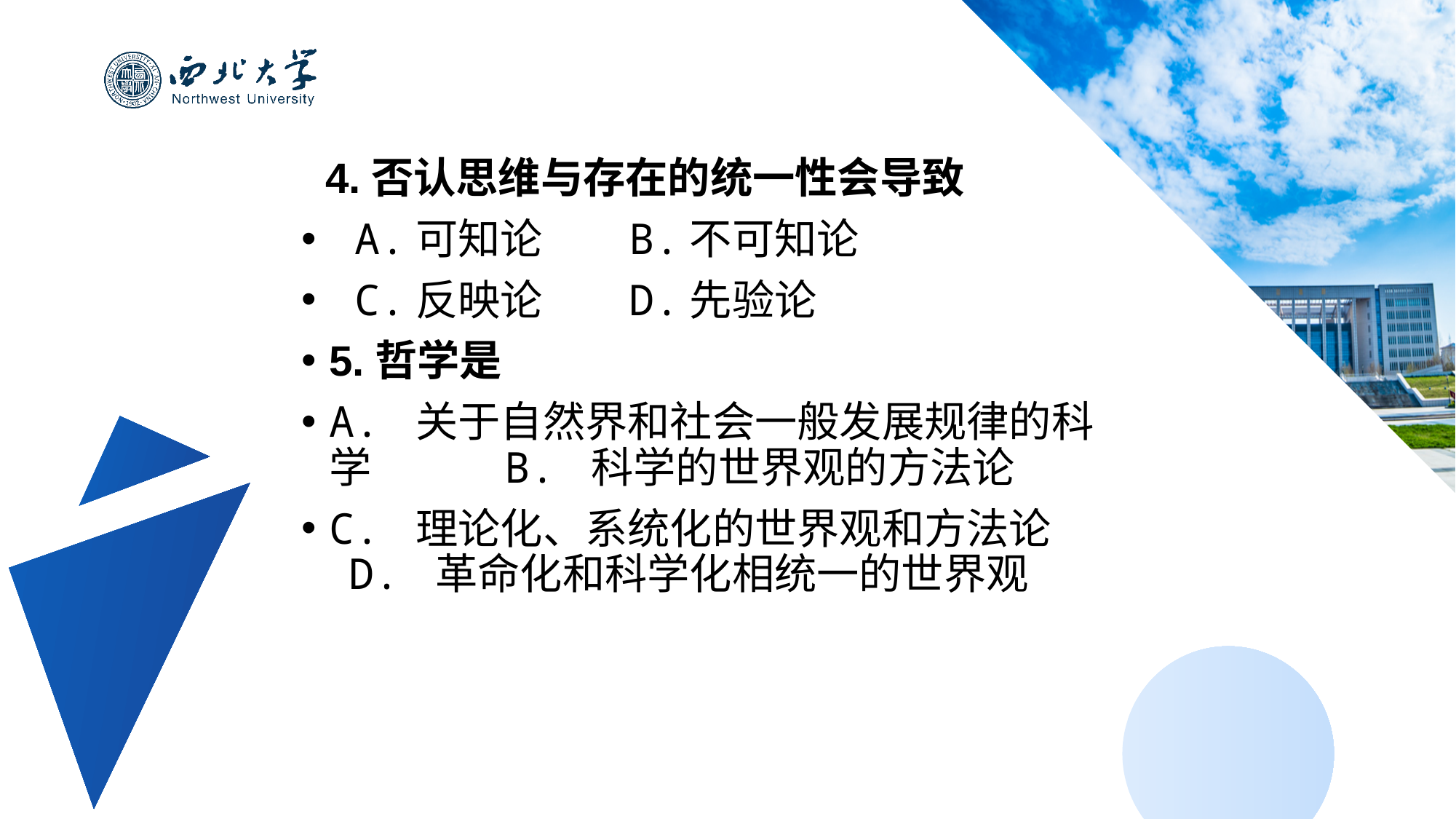

4.否认思维与存在的统一性会导致
 A.可知论        B.不可知论
 C.反映论        D.先验论
5.哲学是
A. 关于自然界和社会一般发展规律的科学             B. 科学的世界观的方法论
C. 理论化、系统化的世界观和方法论          D. 革命化和科学化相统一的世界观